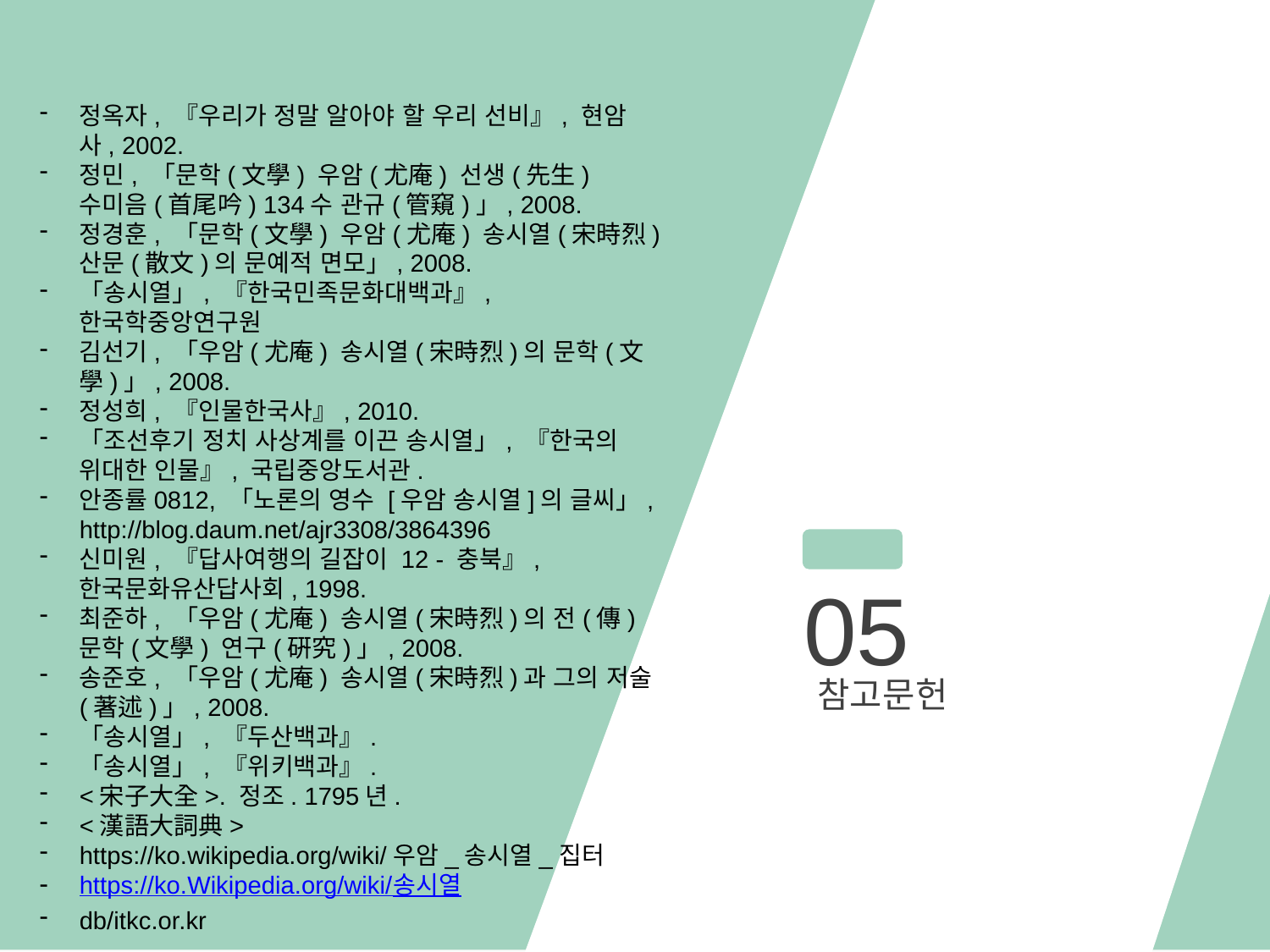

정옥자, 『우리가 정말 알아야 할 우리 선비』, 현암사, 2002.
정민, 「문학(文學) 우암(尤庵) 선생(先生) 수미음(首尾吟) 134수 관규(管窺)」, 2008.
정경훈, 「문학(文學) 우암(尤庵) 송시열(宋時烈) 산문(散文)의 문예적 면모」, 2008.
「송시열」, 『한국민족문화대백과』, 한국학중앙연구원
김선기, 「우암(尤庵) 송시열(宋時烈)의 문학(文學)」, 2008.
정성희, 『인물한국사』, 2010.
「조선후기 정치 사상계를 이끈 송시열」, 『한국의 위대한 인물』, 국립중앙도서관.
안종률0812, 「노론의 영수 [우암 송시열]의 글씨」, http://blog.daum.net/ajr3308/3864396
신미원, 『답사여행의 길잡이 12 - 충북』, 한국문화유산답사회, 1998.
최준하, 「우암(尤庵) 송시열(宋時烈)의 전(傳) 문학(文學) 연구(硏究)」, 2008.
송준호, 「우암(尤庵) 송시열(宋時烈)과 그의 저술(著述)」, 2008.
「송시열」, 『두산백과』.
「송시열」, 『위키백과』.
<宋子大全>. 정조. 1795년.
<漢語大詞典>
https://ko.wikipedia.org/wiki/우암_송시열_집터
https://ko.Wikipedia.org/wiki/송시열
db/itkc.or.kr

05
참고문헌